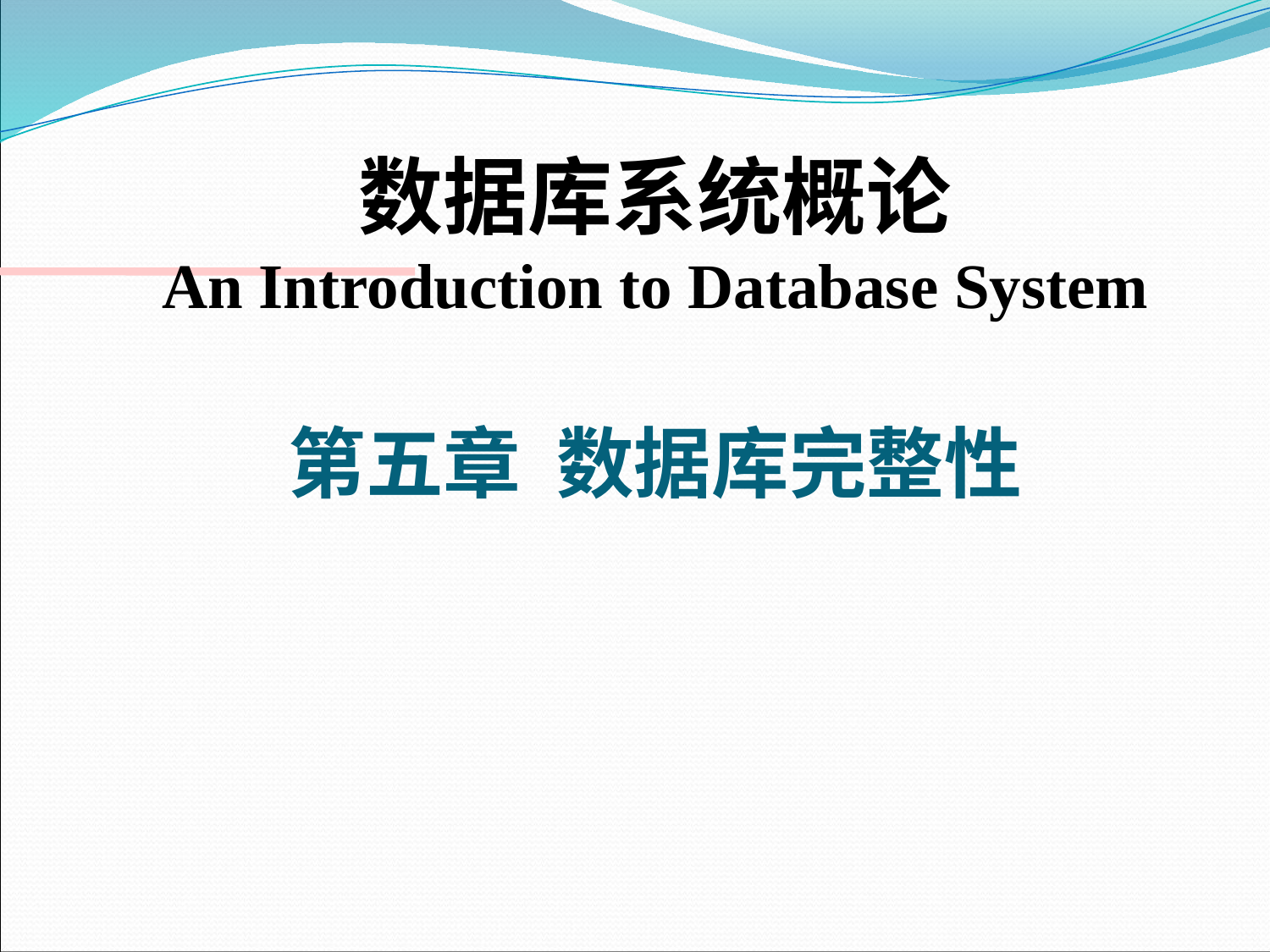

数据库系统概论
An Introduction to Database System

第五章  数据库完整性

492